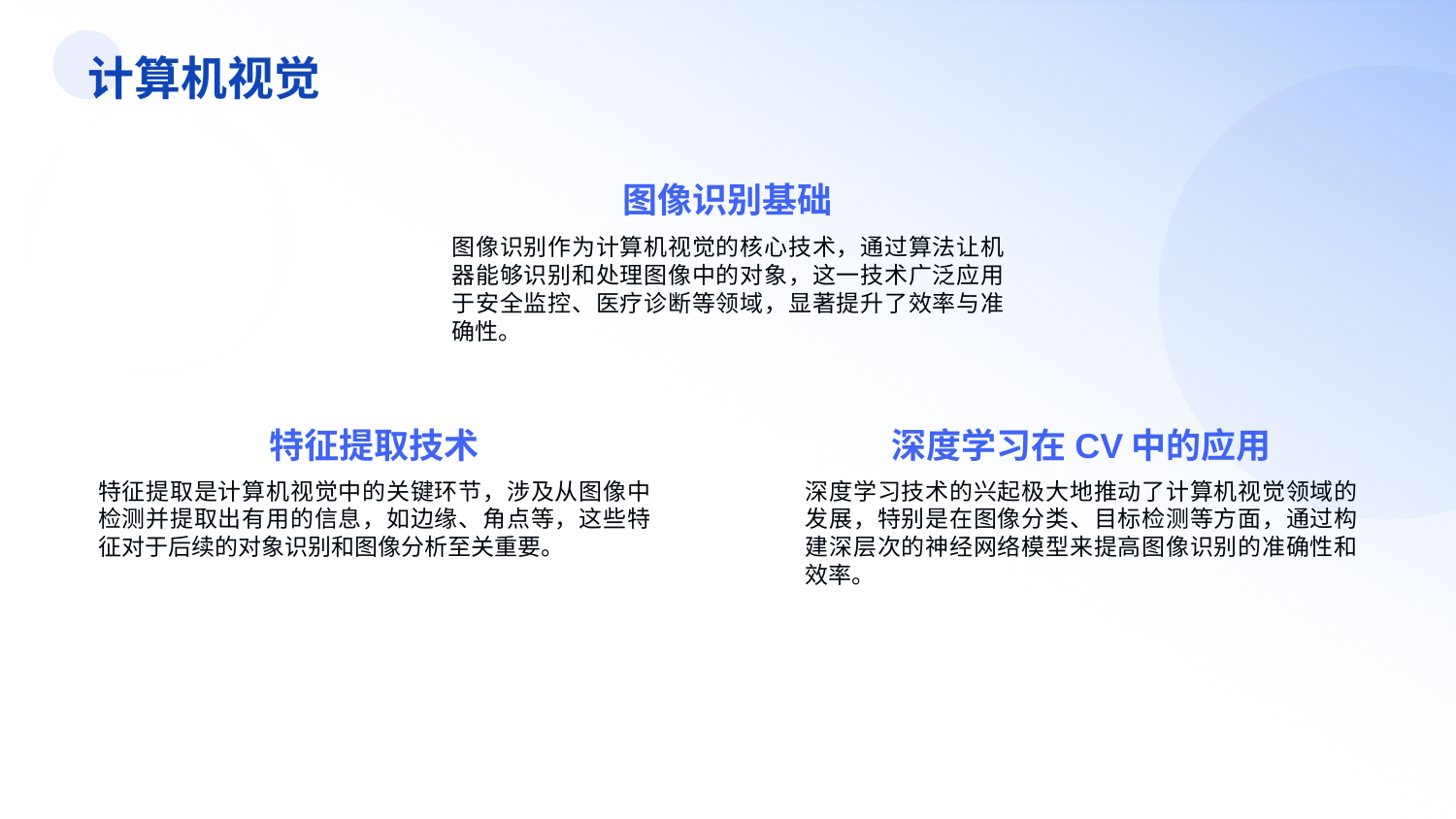

计算机视觉

图像识别基础
图像识别作为计算机视觉的核心技术，通过算法让机器能够识别和处理图像中的对象，这一技术广泛应用于安全监控、医疗诊断等领域，显著提升了效率与准确性。
特征提取技术
深度学习在CV中的应用
特征提取是计算机视觉中的关键环节，涉及从图像中检测并提取出有用的信息，如边缘、角点等，这些特征对于后续的对象识别和图像分析至关重要。
深度学习技术的兴起极大地推动了计算机视觉领域的发展，特别是在图像分类、目标检测等方面，通过构建深层次的神经网络模型来提高图像识别的准确性和效率。